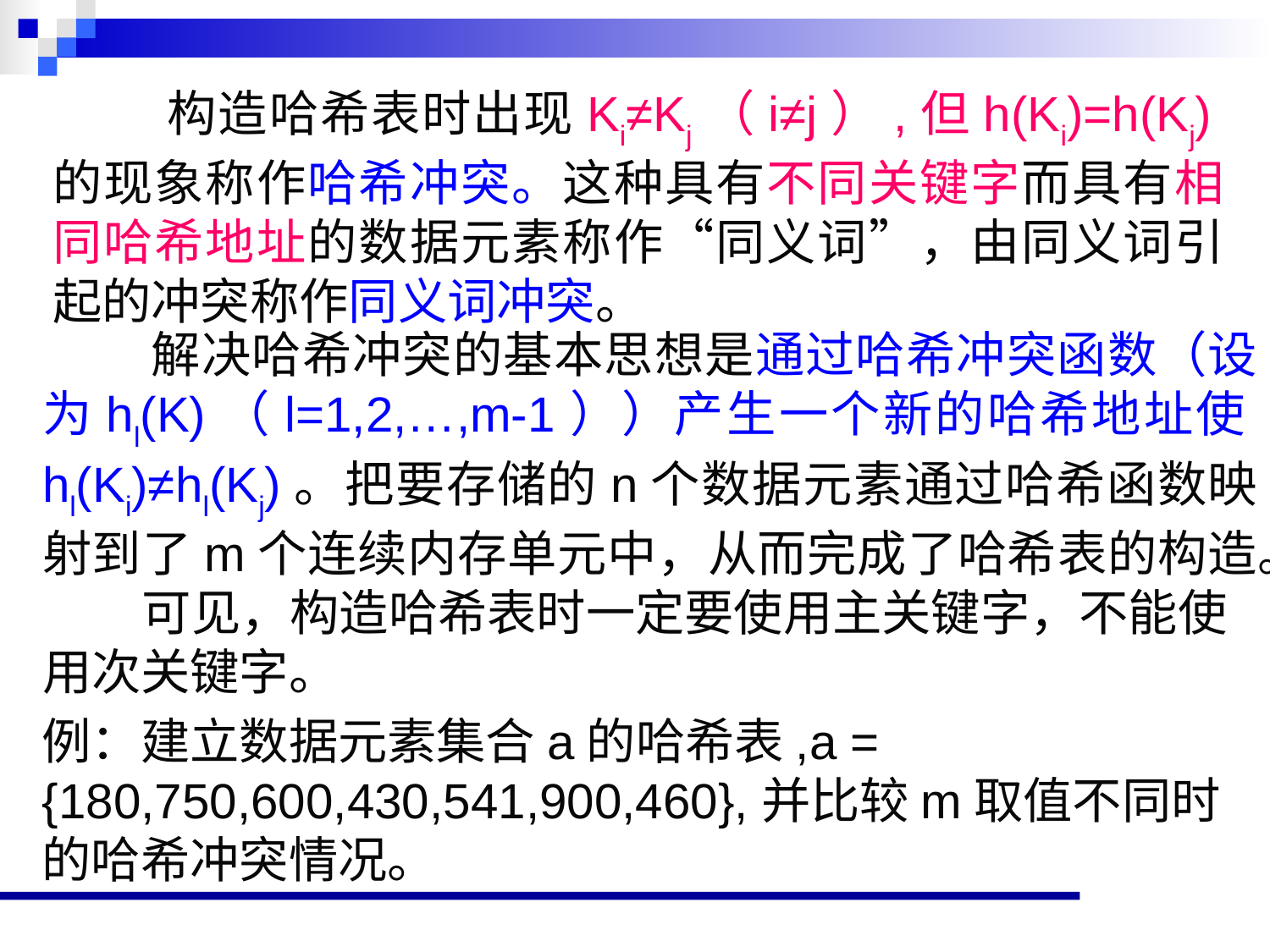

构造哈希表时出现Ki≠Kj（i≠j）,但h(Ki)=h(Kj)的现象称作哈希冲突。这种具有不同关键字而具有相同哈希地址的数据元素称作“同义词”，由同义词引起的冲突称作同义词冲突。
        解决哈希冲突的基本思想是通过哈希冲突函数（设为hl(K)（l=1,2,…,m-1））产生一个新的哈希地址使hl(Ki)≠hl(Kj)。把要存储的n个数据元素通过哈希函数映射到了m个连续内存单元中，从而完成了哈希表的构造。
        可见，构造哈希表时一定要使用主关键字，不能使用次关键字。
例：建立数据元素集合a的哈希表,a = {180,750,600,430,541,900,460},并比较m取值不同时的哈希冲突情况。